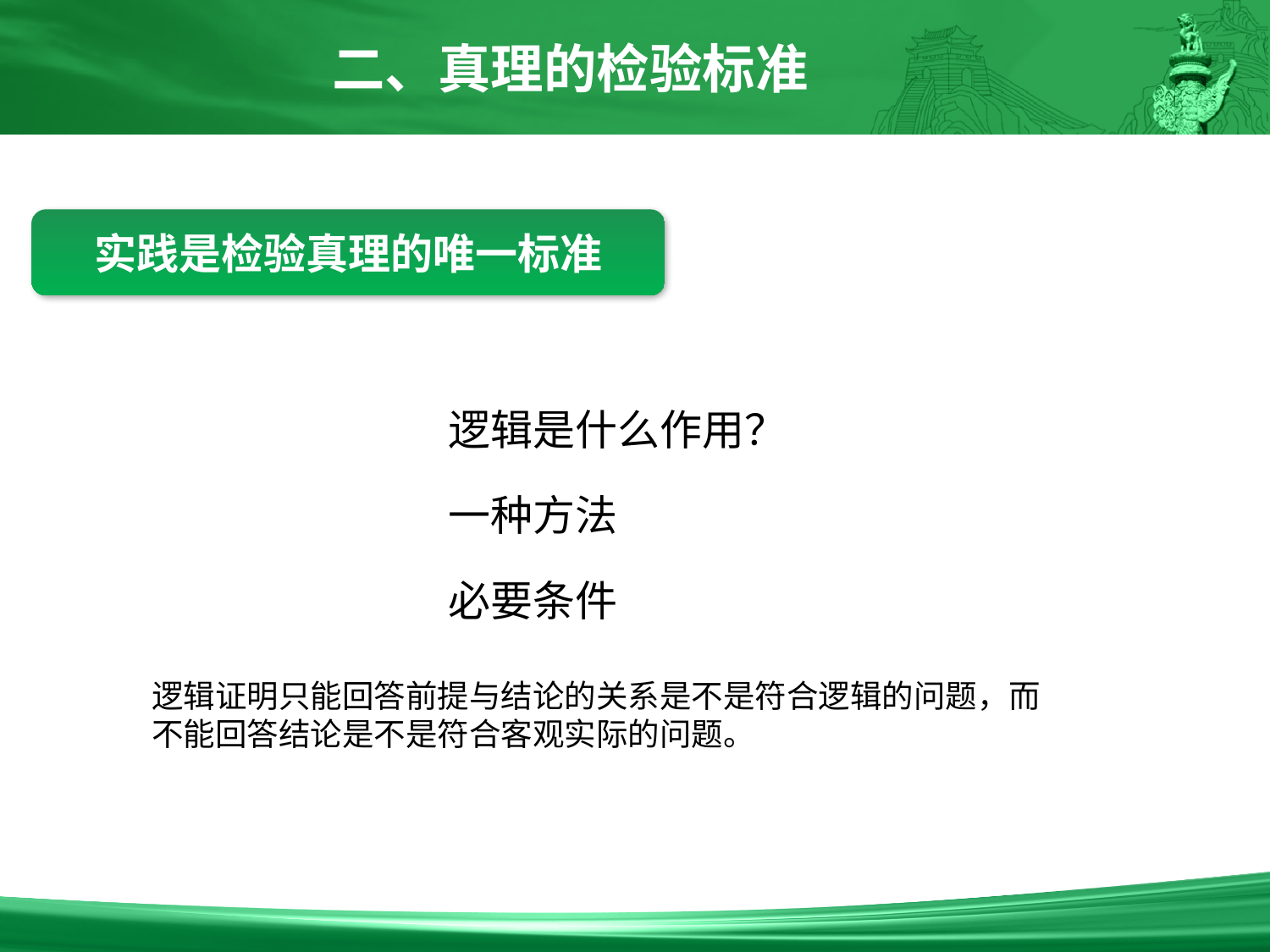

二、真理的检验标准
实践是检验真理的唯一标准
逻辑是什么作用？
一种方法
必要条件

逻辑证明只能回答前提与结论的关系是不是符合逻辑的问题，而不能回答结论是不是符合客观实际的问题。